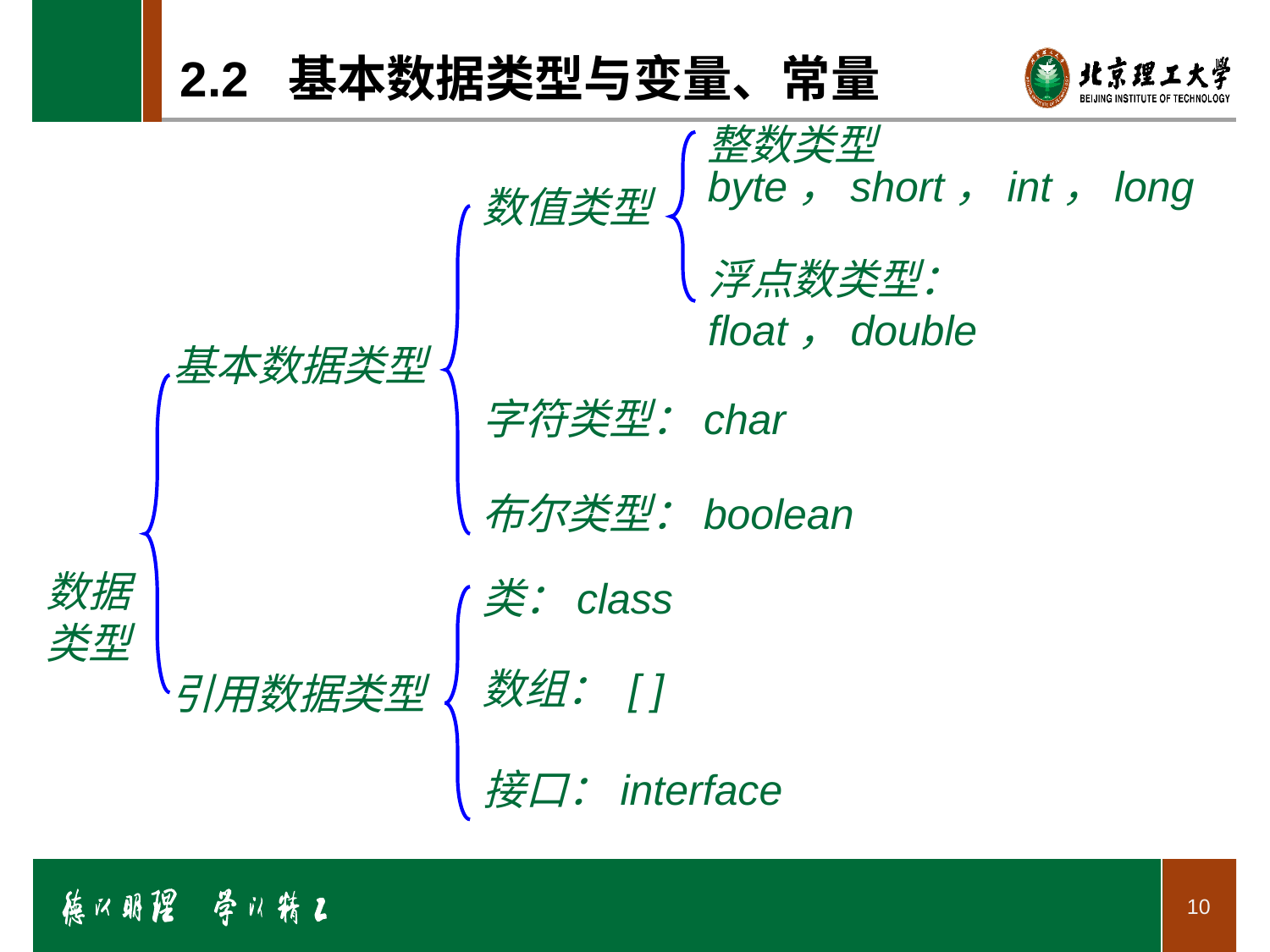

# 2.2  基本数据类型与变量、常量

整数类型
byte，short，int，long
数值类型

浮点数类型：float，double
基本数据类型

字符类型：char
布尔类型：boolean
类：class
数据
类型

数组： [ ]
引用数据类型
接口：interface